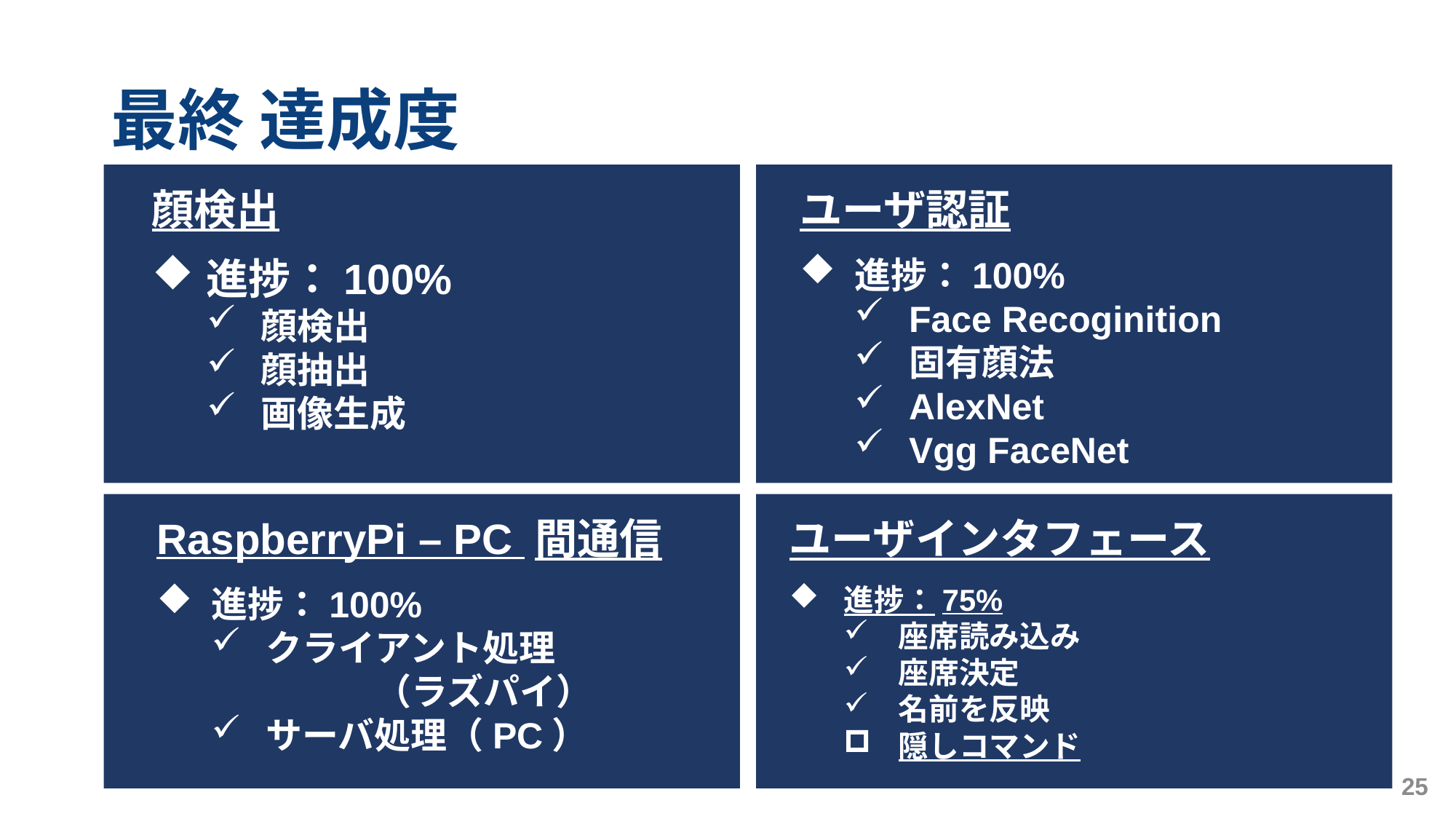

# 最終 達成度

顔検出
進捗：100%
顔検出
顔抽出
画像生成
ユーザ認証
進捗：100%
Face Recoginition
固有顔法
AlexNet
Vgg FaceNet

RaspberryPi – PC 間通信
進捗：100%
クライアント処理
	（ラズパイ）
サーバ処理（PC）
ユーザインタフェース
進捗：75%
座席読み込み
座席決定
名前を反映
隠しコマンド
25